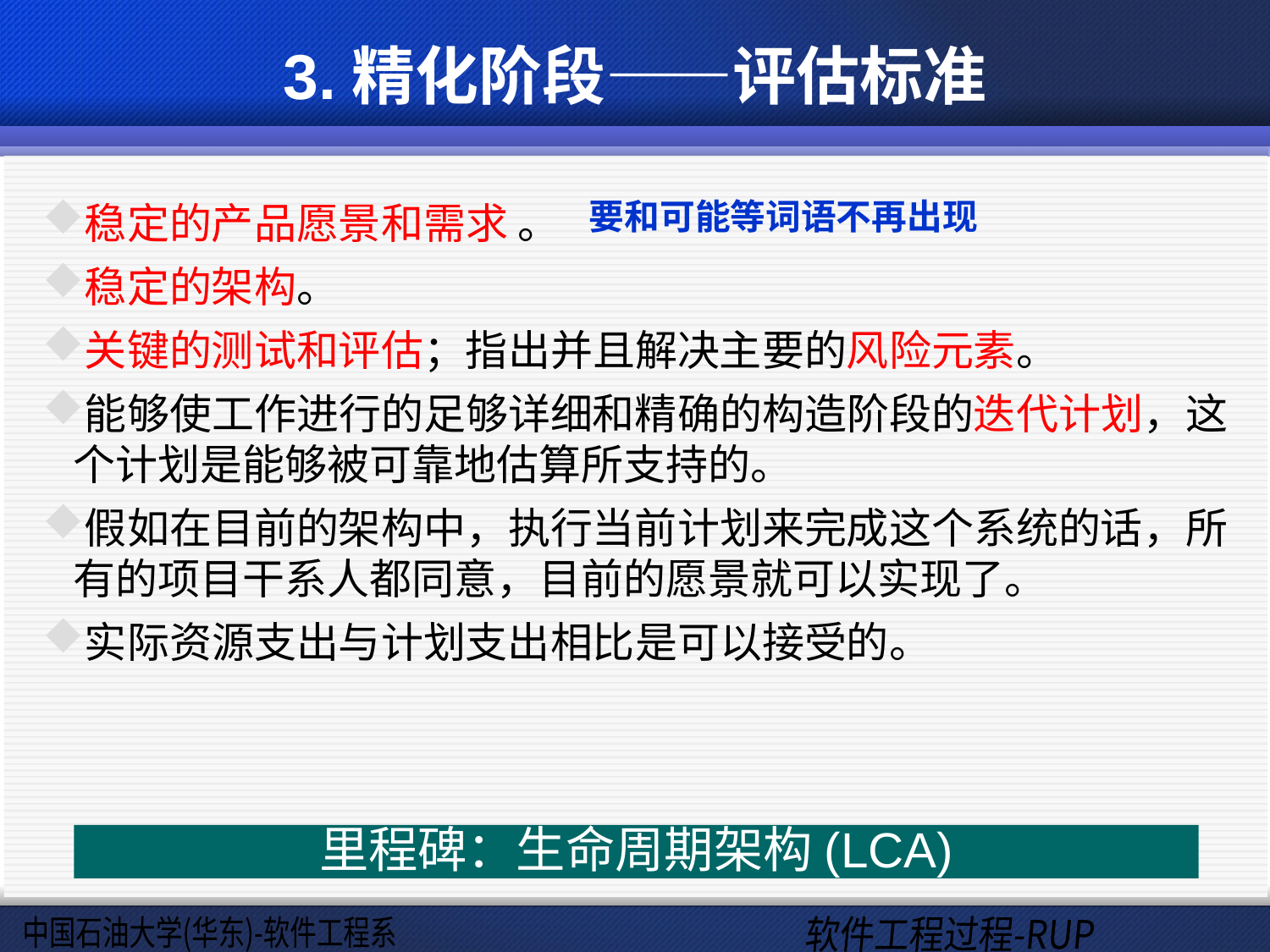

# 3.精化阶段——评估标准
要和可能等词语不再出现
稳定的产品愿景和需求 。
稳定的架构。
关键的测试和评估；指出并且解决主要的风险元素。
能够使工作进行的足够详细和精确的构造阶段的迭代计划，这个计划是能够被可靠地估算所支持的。
假如在目前的架构中，执行当前计划来完成这个系统的话，所有的项目干系人都同意，目前的愿景就可以实现了。
实际资源支出与计划支出相比是可以接受的。
里程碑：生命周期架构(LCA)